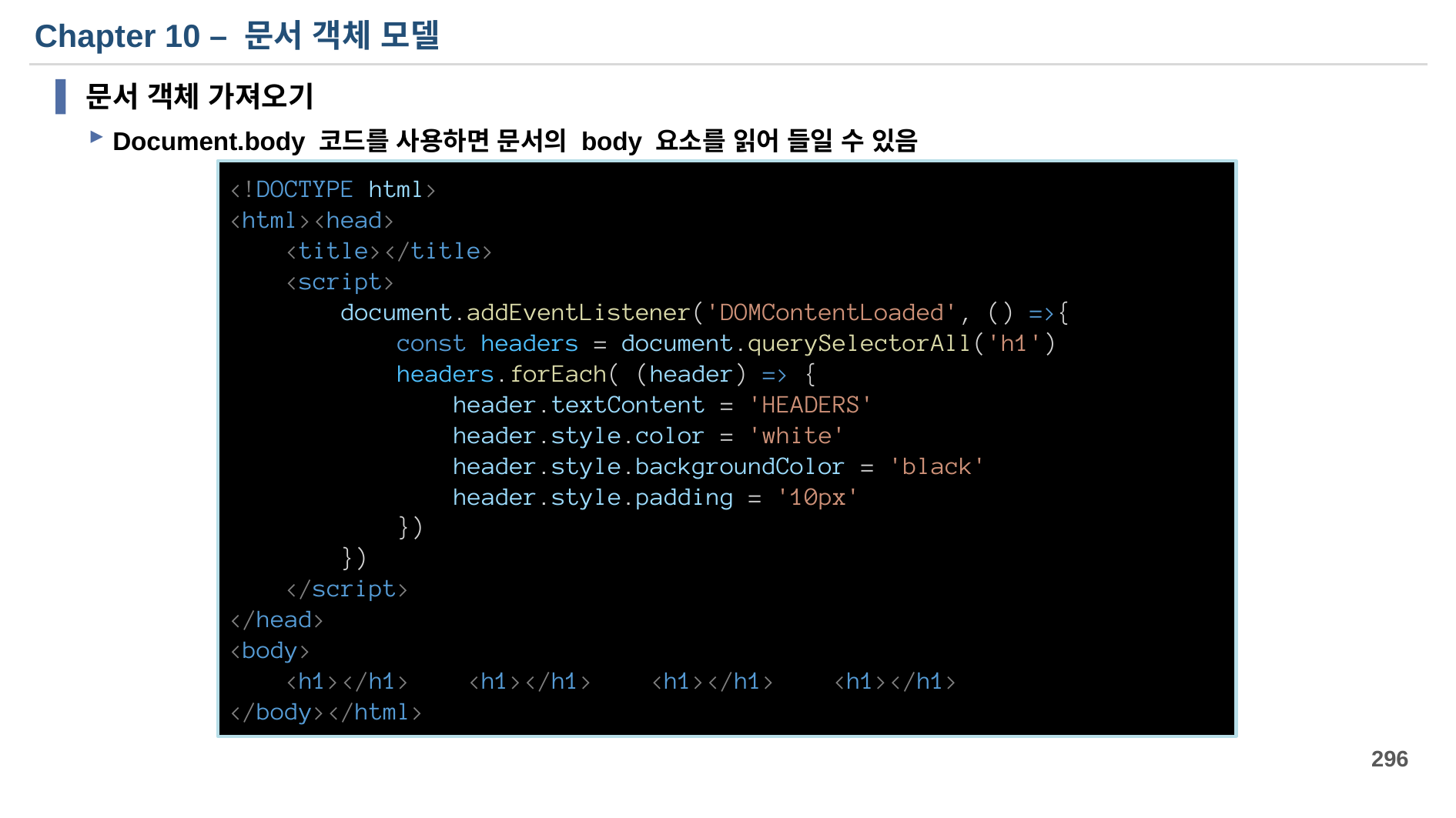

# Chapter 10 – 문서 객체 모델
문서 객체 가져오기
Document.body 코드를 사용하면 문서의 body 요소를 읽어 들일 수 있음

<!DOCTYPE html>
<html><head>
    <title></title>
    <script>
        document.addEventListener('DOMContentLoaded', () =>{
            const headers = document.querySelectorAll('h1')
            headers.forEach( (header) => {
                header.textContent = 'HEADERS'
                header.style.color = 'white'
                header.style.backgroundColor = 'black'
                header.style.padding = '10px'
            })
        })
    </script>
</head>
<body>
    <h1></h1>    <h1></h1>    <h1></h1>    <h1></h1>
</body></html>
296